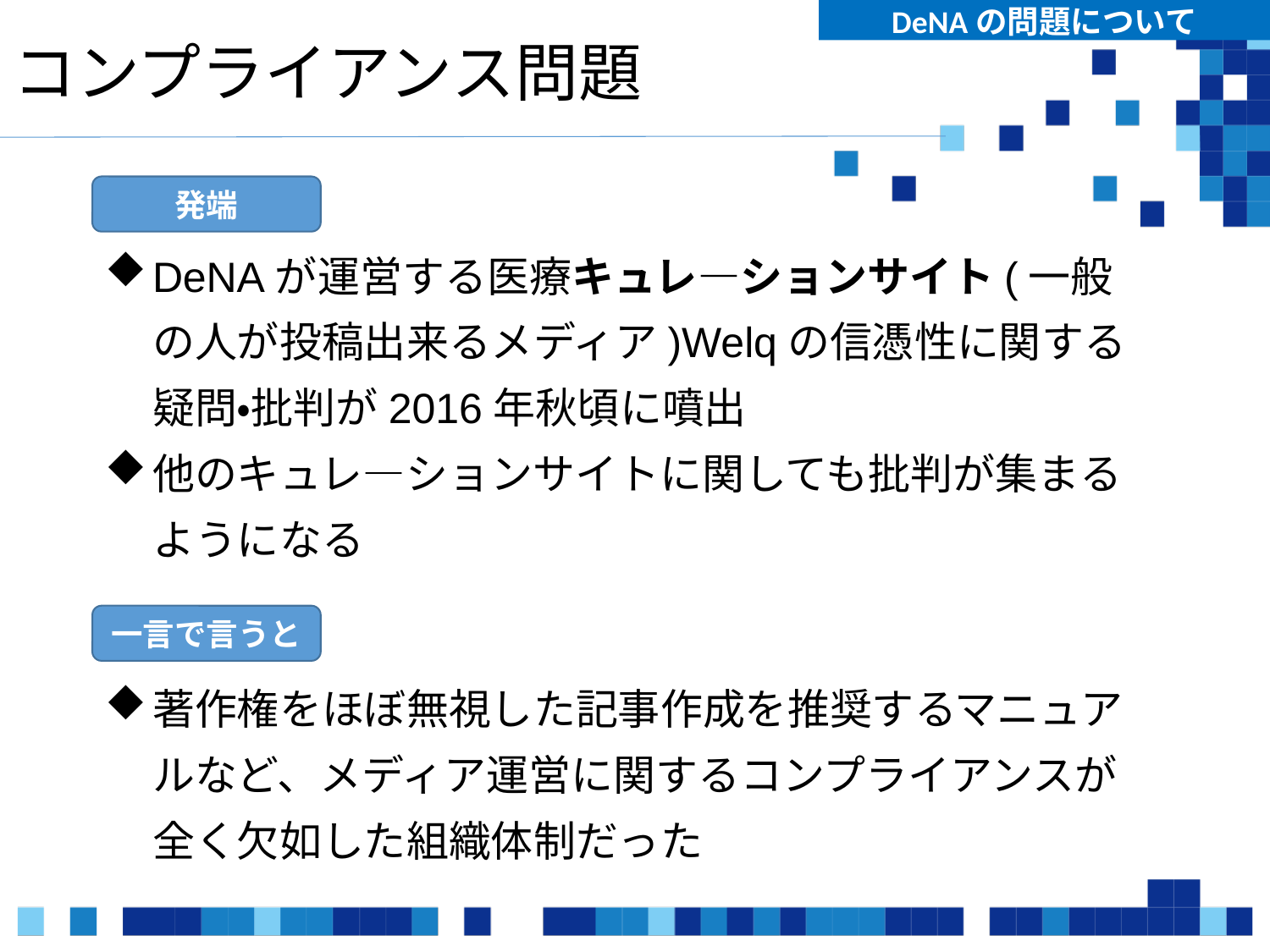

DeNAの問題について
# コンプライアンス問題
発端
DeNAが運営する医療キュレ―ションサイト(一般の人が投稿出来るメディア)Welqの信憑性に関する疑問・批判が2016年秋頃に噴出
他のキュレ―ションサイトに関しても批判が集まるようになる
一言で言うと
著作権をほぼ無視した記事作成を推奨するマニュアルなど、メディア運営に関するコンプライアンスが全く欠如した組織体制だった